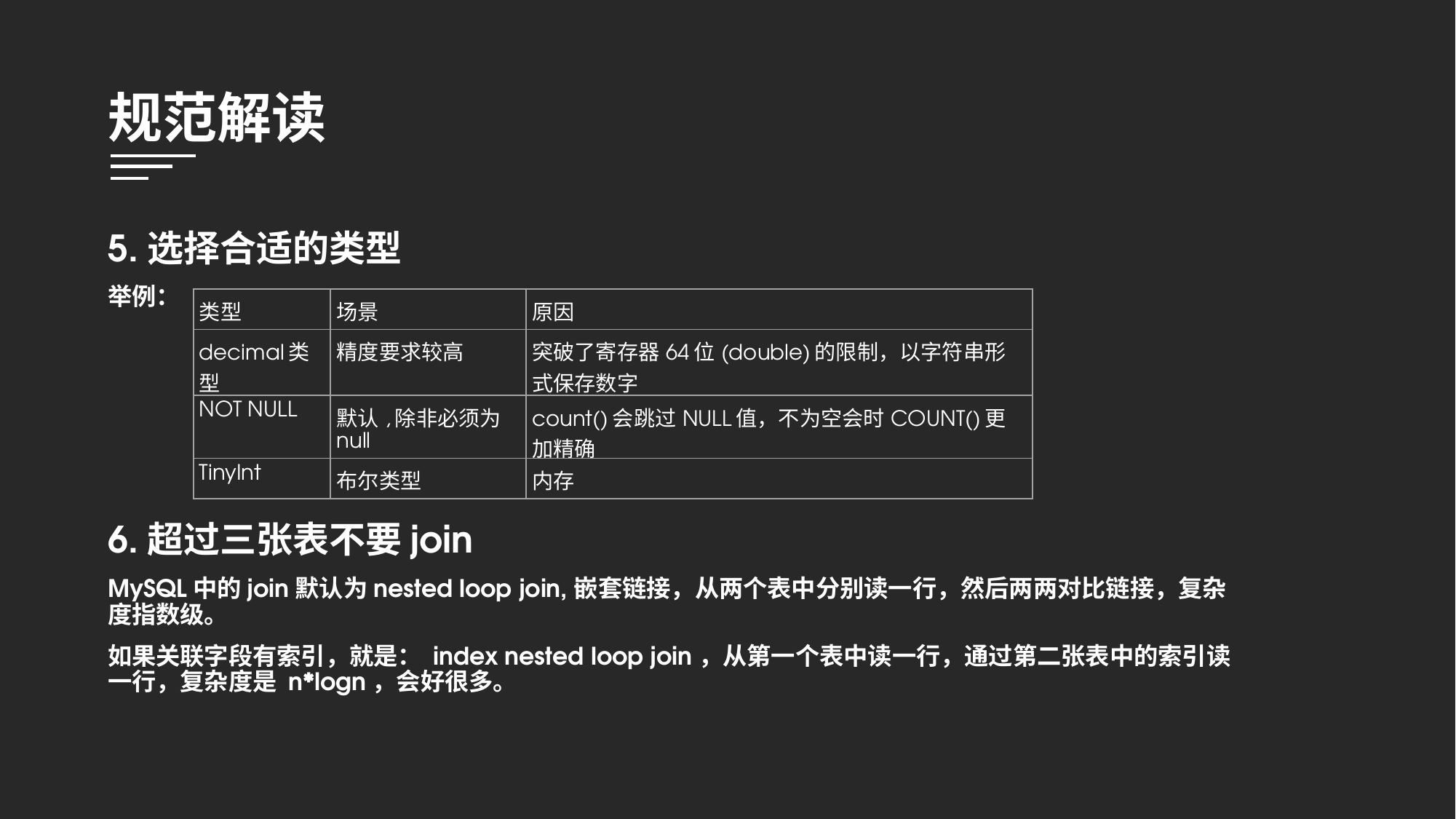

规范解读
5.选择合适的类型
举例：
| 类型 | 场景 | 原因 |
| --- | --- | --- |
| decimal类型 | 精度要求较高 | 突破了寄存器64位(double)的限制，以字符串形式保存数字 |
| NOT NULL | 默认,除非必须为null | count()会跳过NULL值，不为空会时COUNT()更加精确 |
| TinyInt | 布尔类型 | 内存 |
6.超过三张表不要join
MySQL中的join默认为nested loop join,嵌套链接，从两个表中分别读一行，然后两两对比链接，复杂度指数级。
如果关联字段有索引，就是： index nested loop join，从第一个表中读一行，通过第二张表中的索引读一行，复杂度是 n*logn，会好很多。